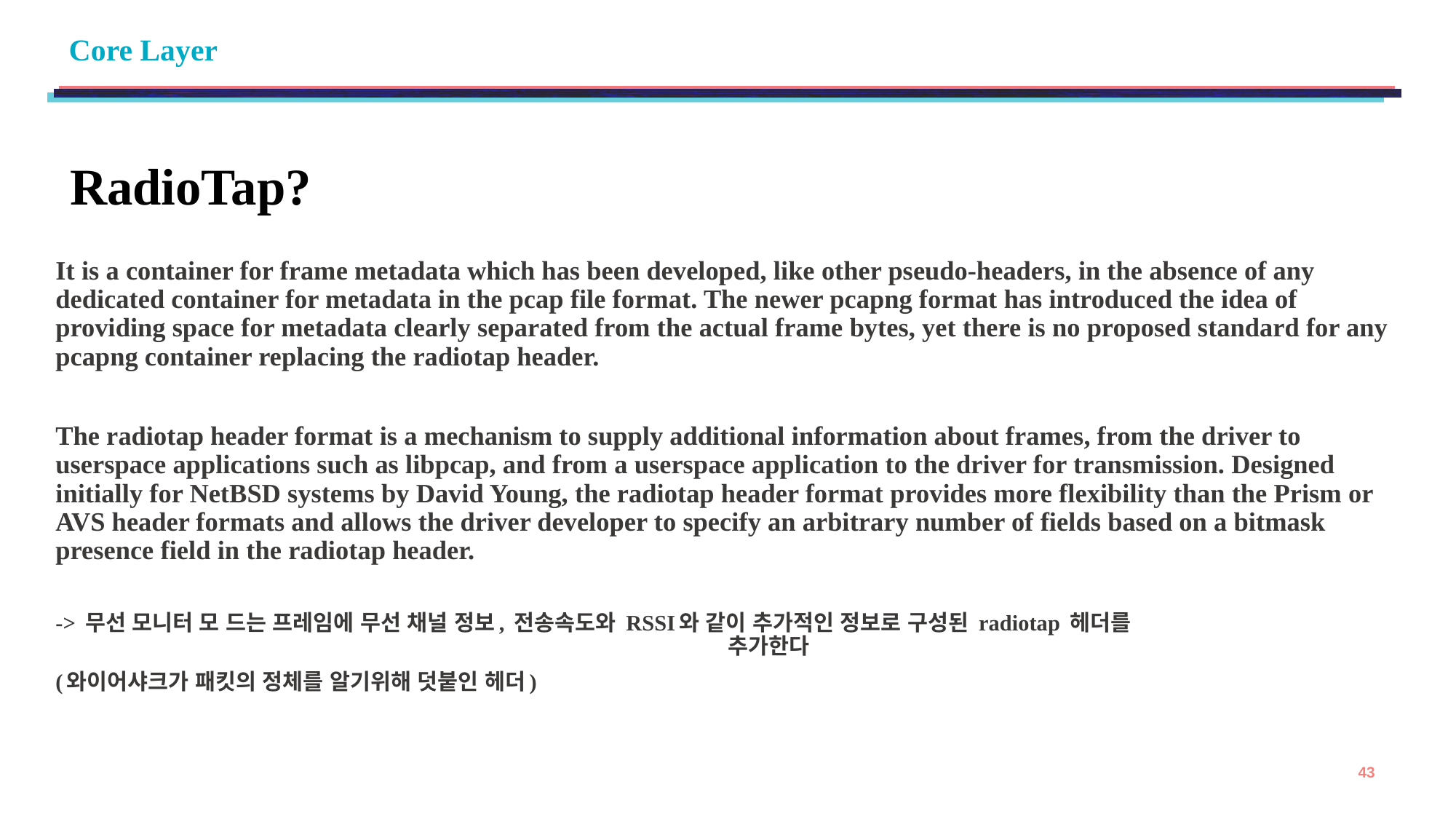

# Core Layer
RadioTap?
It is a container for frame metadata which has been developed, like other pseudo-headers, in the absence of any dedicated container for metadata in the pcap file format. The newer pcapng format has introduced the idea of providing space for metadata clearly separated from the actual frame bytes, yet there is no proposed standard for any pcapng container replacing the radiotap header.

The radiotap header format is a mechanism to supply additional information about frames, from the driver to userspace applications such as libpcap, and from a userspace application to the driver for transmission. Designed initially for NetBSD systems by David Young, the radiotap header format provides more flexibility than the Prism or AVS header formats and allows the driver developer to specify an arbitrary number of fields based on a bitmask presence field in the radiotap header.

-> 무선 모니터 모 드는 프레임에 무선 채널 정보, 전송속도와 RSSI와 같이 추가적인 정보로 구성된 radiotap 헤더를                                                                                                                                                         추가한다
(와이어샤크가 패킷의 정체를 알기위해 덧붙인 헤더)